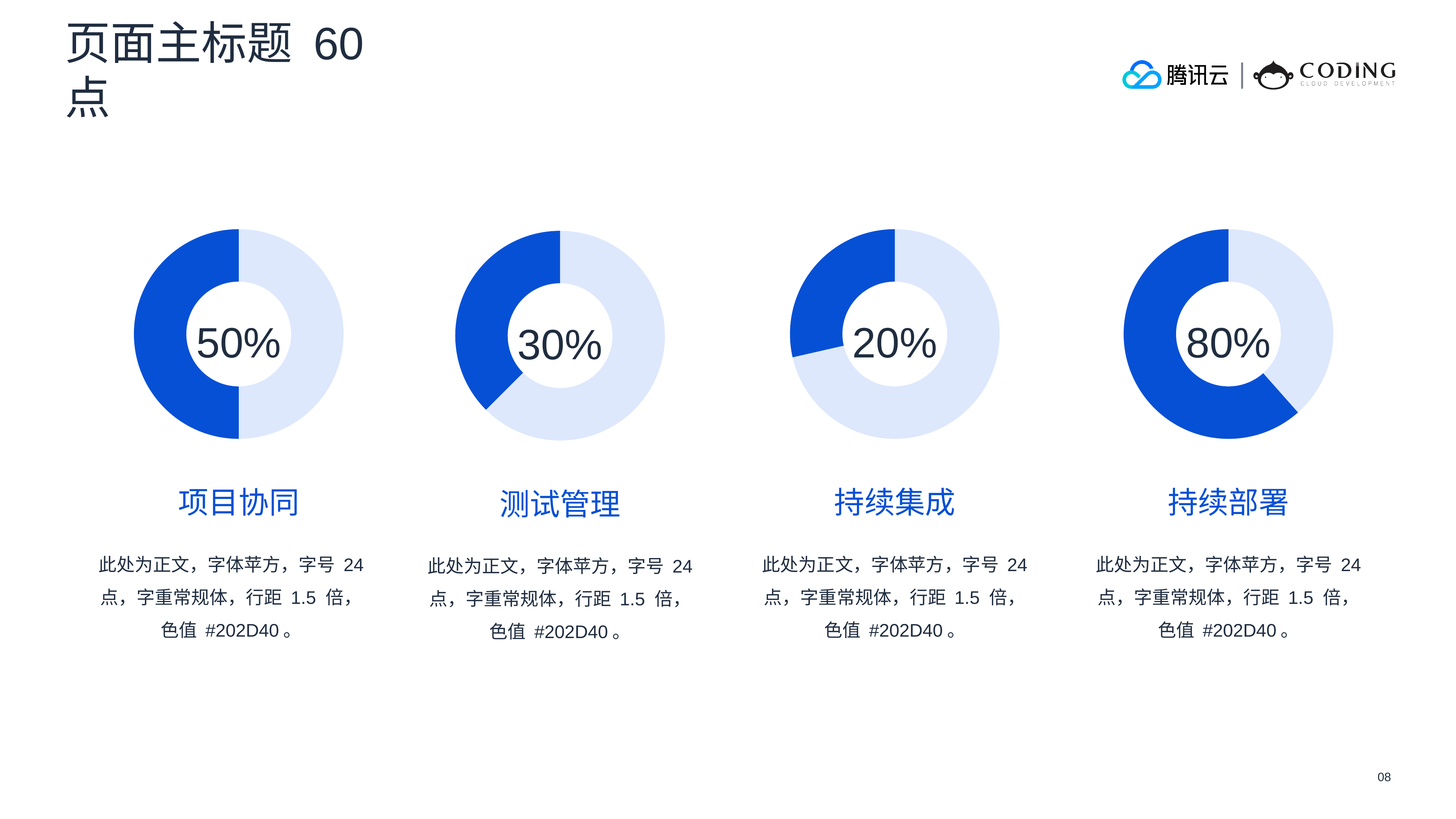

页面主标题 60 点

### Chart

| Category | 内容标题 |
|---|---|
| 四月 | 50.0 |
| 五月 | 50.0 |
50%

### Chart

| Category | 内容标题 |
|---|---|
| 四月 | 50.0 |
| 五月 | 20.0 |
20%

### Chart

| Category | 内容标题 |
|---|---|
| 四月 | 50.0 |
| 五月 | 80.0 |
80%

### Chart

| Category | 内容标题 |
|---|---|
| 四月 | 50.0 |
| 五月 | 30.0 |
30%
项目协同
持续集成
持续部署
测试管理
此处为正文，字体苹方，字号 24 点，字重常规体，行距 1.5 倍，色值 #202D40。
此处为正文，字体苹方，字号 24 点，字重常规体，行距 1.5 倍，色值 #202D40。
此处为正文，字体苹方，字号 24 点，字重常规体，行距 1.5 倍，色值 #202D40。
此处为正文，字体苹方，字号 24 点，字重常规体，行距 1.5 倍，色值 #202D40。
08